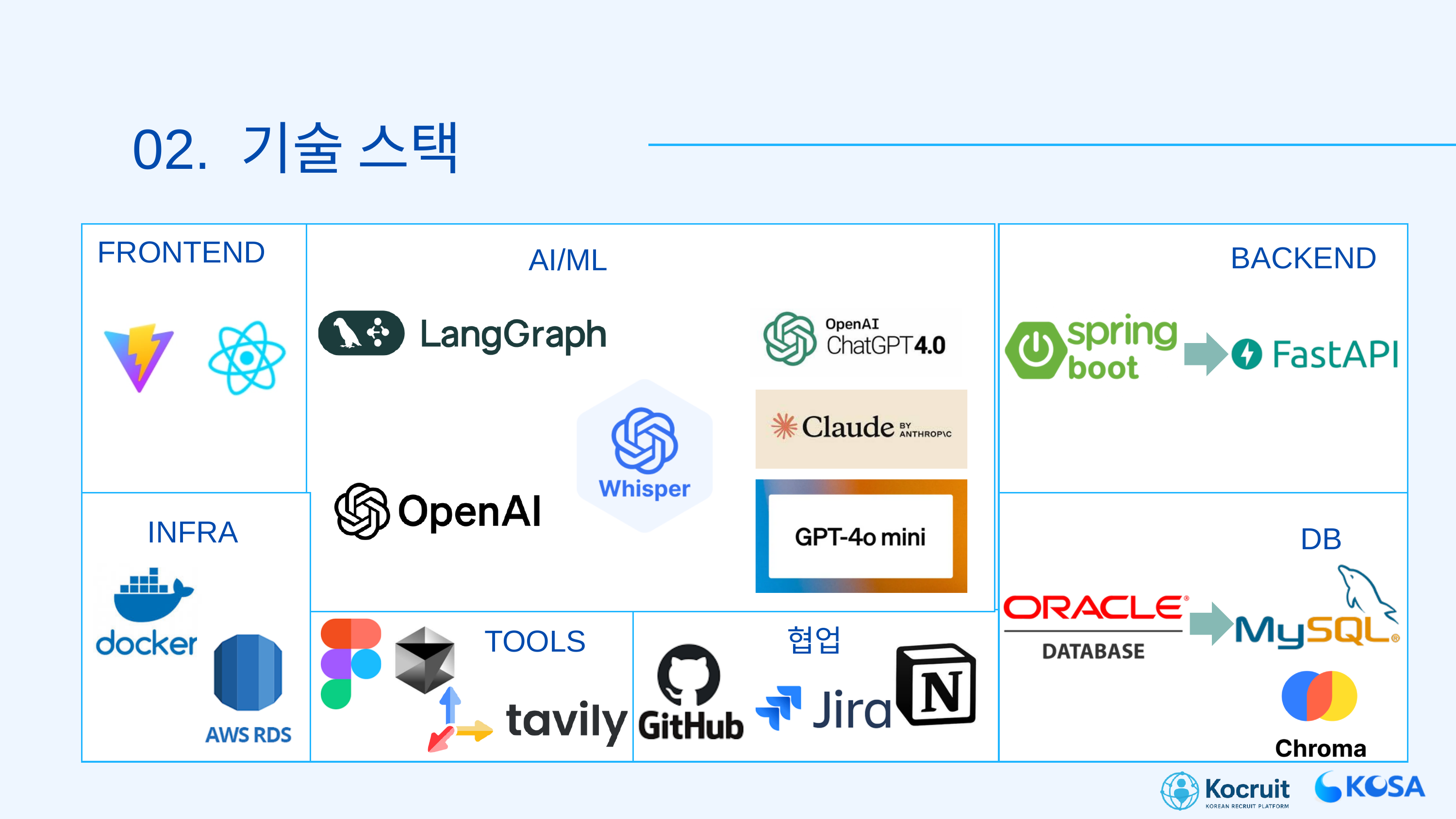

02. 기술 스택

FRONTEND
BACKEND
AI/ML

INFRA

DB

TOOLS
협업